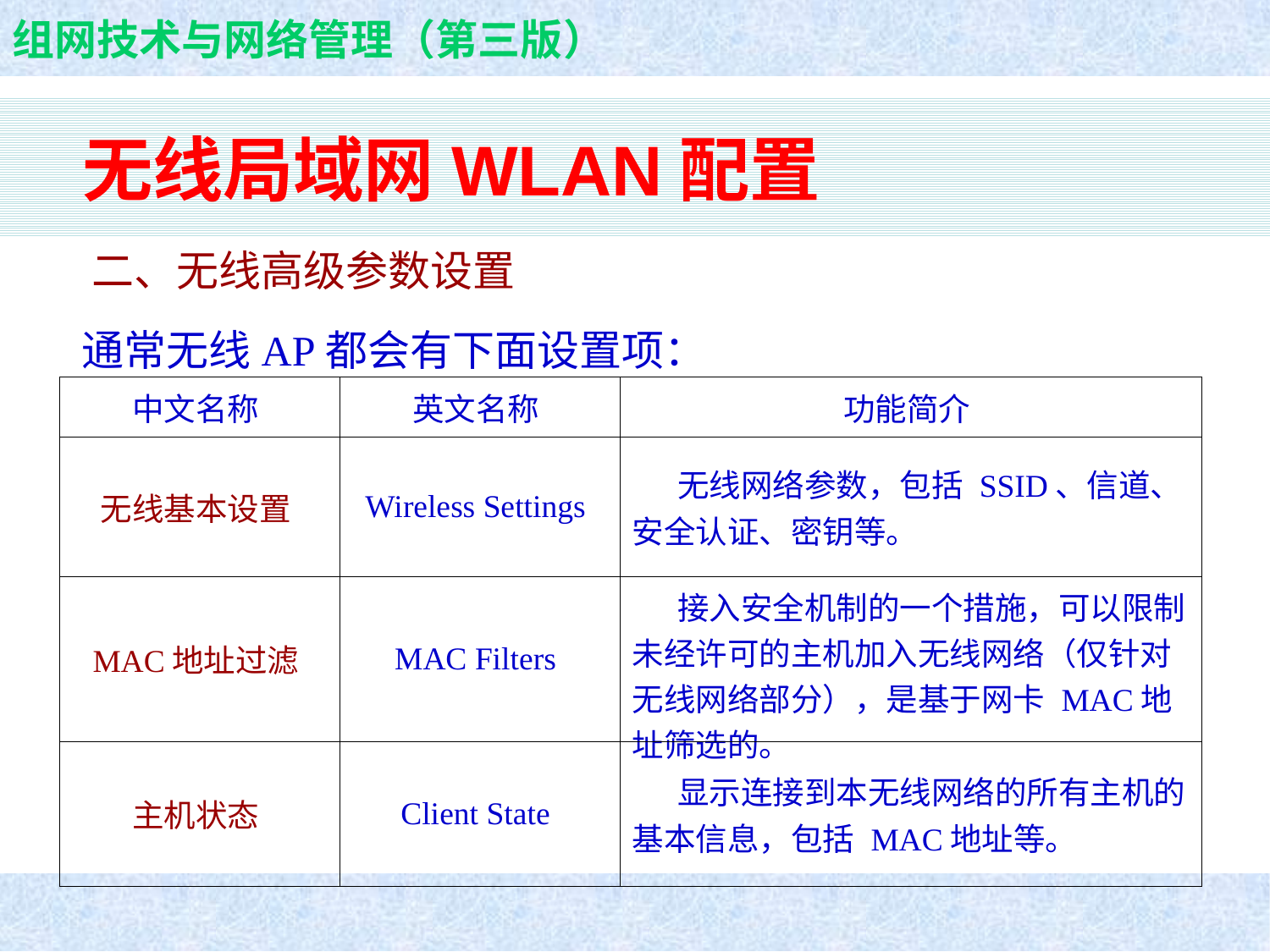

# 无线局域网WLAN配置
二、无线高级参数设置
通常无线AP都会有下面设置项：
| 中文名称 | 英文名称 | 功能简介 |
| --- | --- | --- |
| 无线基本设置 | Wireless Settings | 无线网络参数，包括 SSID、信道、安全认证、密钥等。 |
| MAC地址过滤 | MAC Filters | 接入安全机制的一个措施，可以限制未经许可的主机加入无线网络（仅针对无线网络部分），是基于网卡 MAC地址筛选的。 |
| 主机状态 | Client State | 显示连接到本无线网络的所有主机的基本信息，包括 MAC地址等。 |